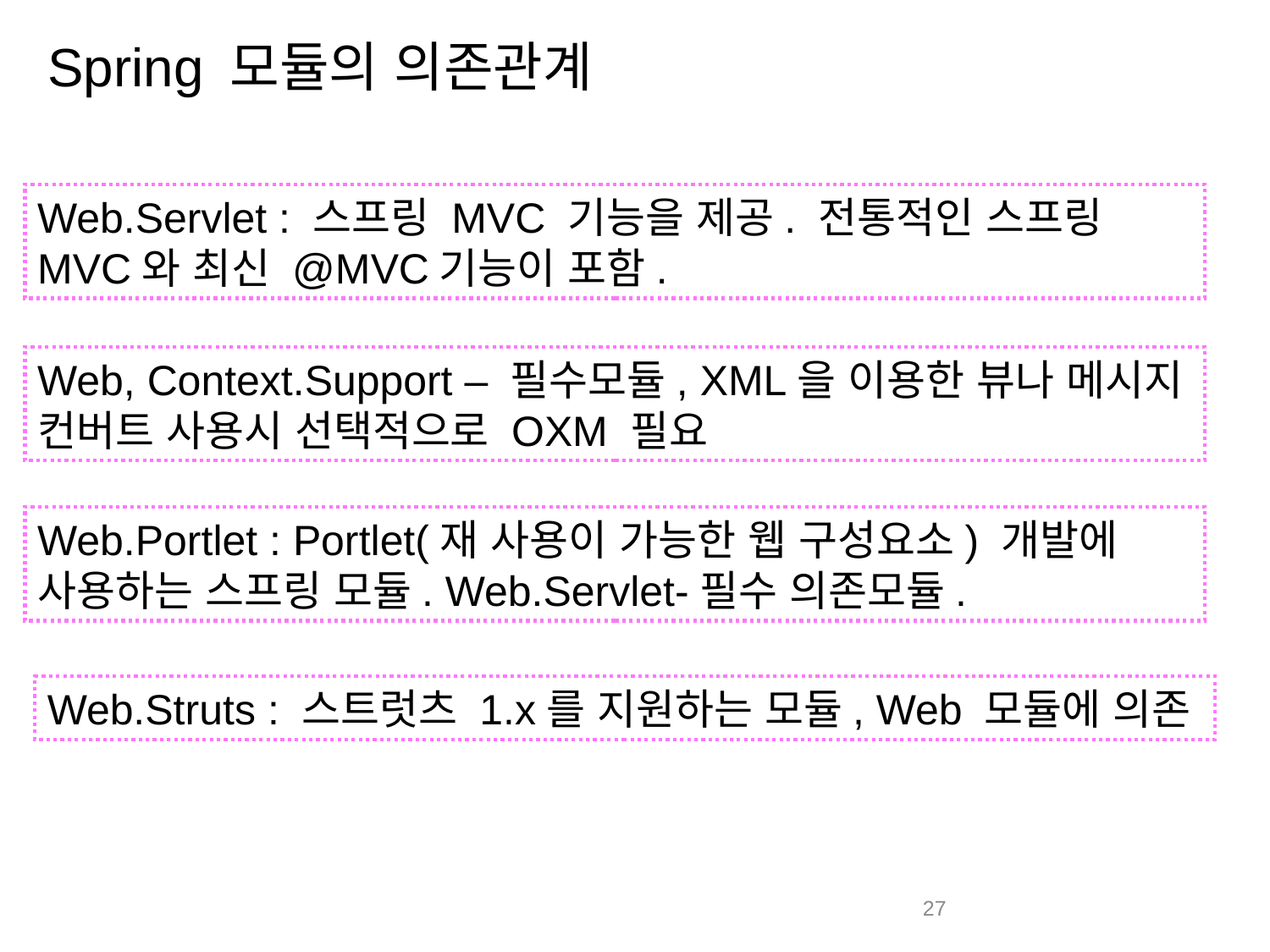

# Spring 모듈의 의존관계
Web.Servlet : 스프링 MVC 기능을 제공. 전통적인 스프링 MVC와 최신 @MVC기능이 포함.
Web, Context.Support – 필수모듈, XML을 이용한 뷰나 메시지 컨버트 사용시 선택적으로 OXM 필요
Web.Portlet : Portlet(재 사용이 가능한 웹 구성요소) 개발에 사용하는 스프링 모듈. Web.Servlet-필수 의존모듈.
Web.Struts : 스트럿츠 1.x를 지원하는 모듈, Web 모듈에 의존
27